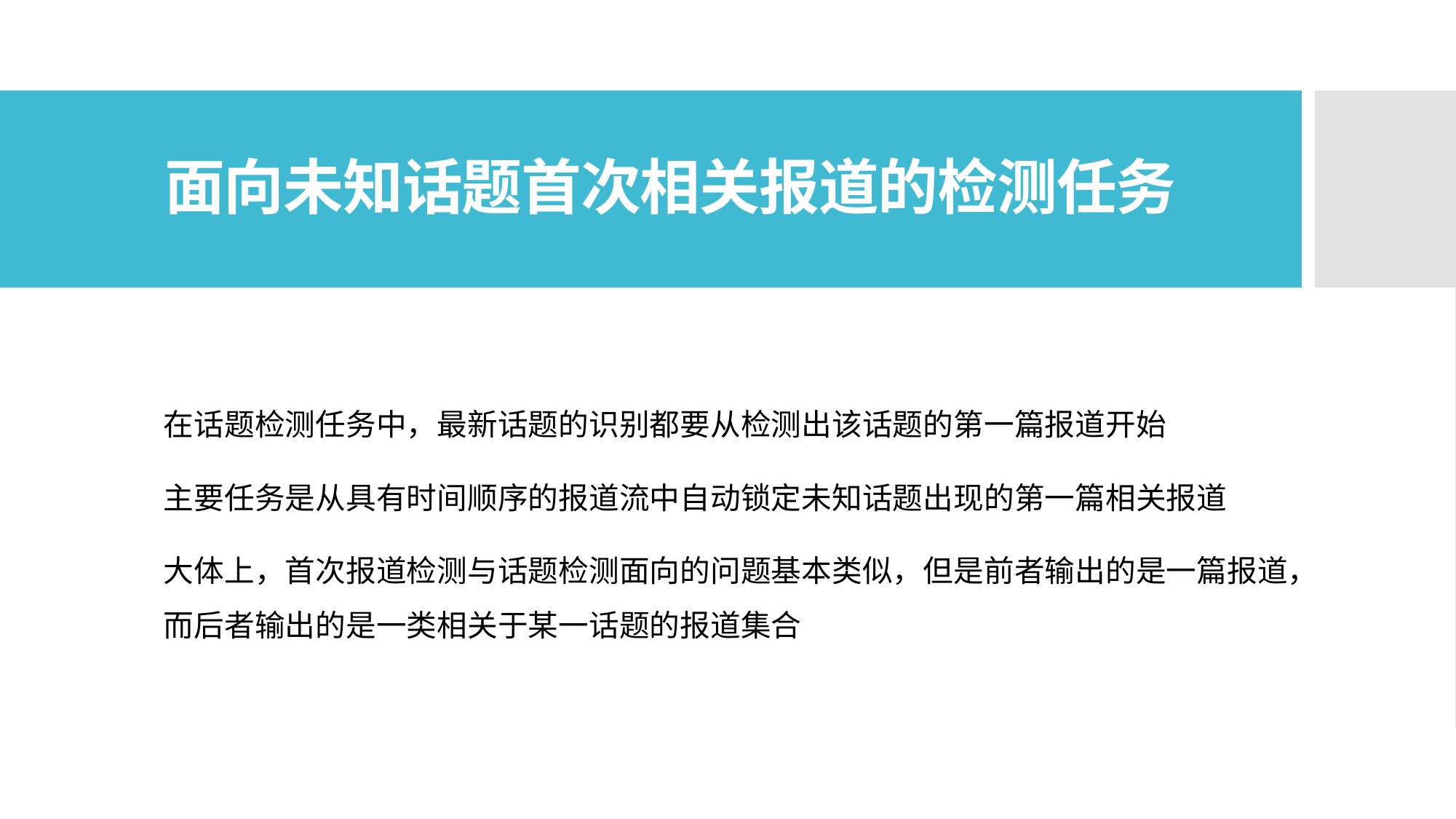

# 面向未知话题首次相关报道的检测任务

在话题检测任务中，最新话题的识别都要从检测出该话题的第一篇报道开始
主要任务是从具有时间顺序的报道流中自动锁定未知话题出现的第一篇相关报道
大体上，首次报道检测与话题检测面向的问题基本类似，但是前者输出的是一篇报道，而后者输出的是一类相关于某一话题的报道集合